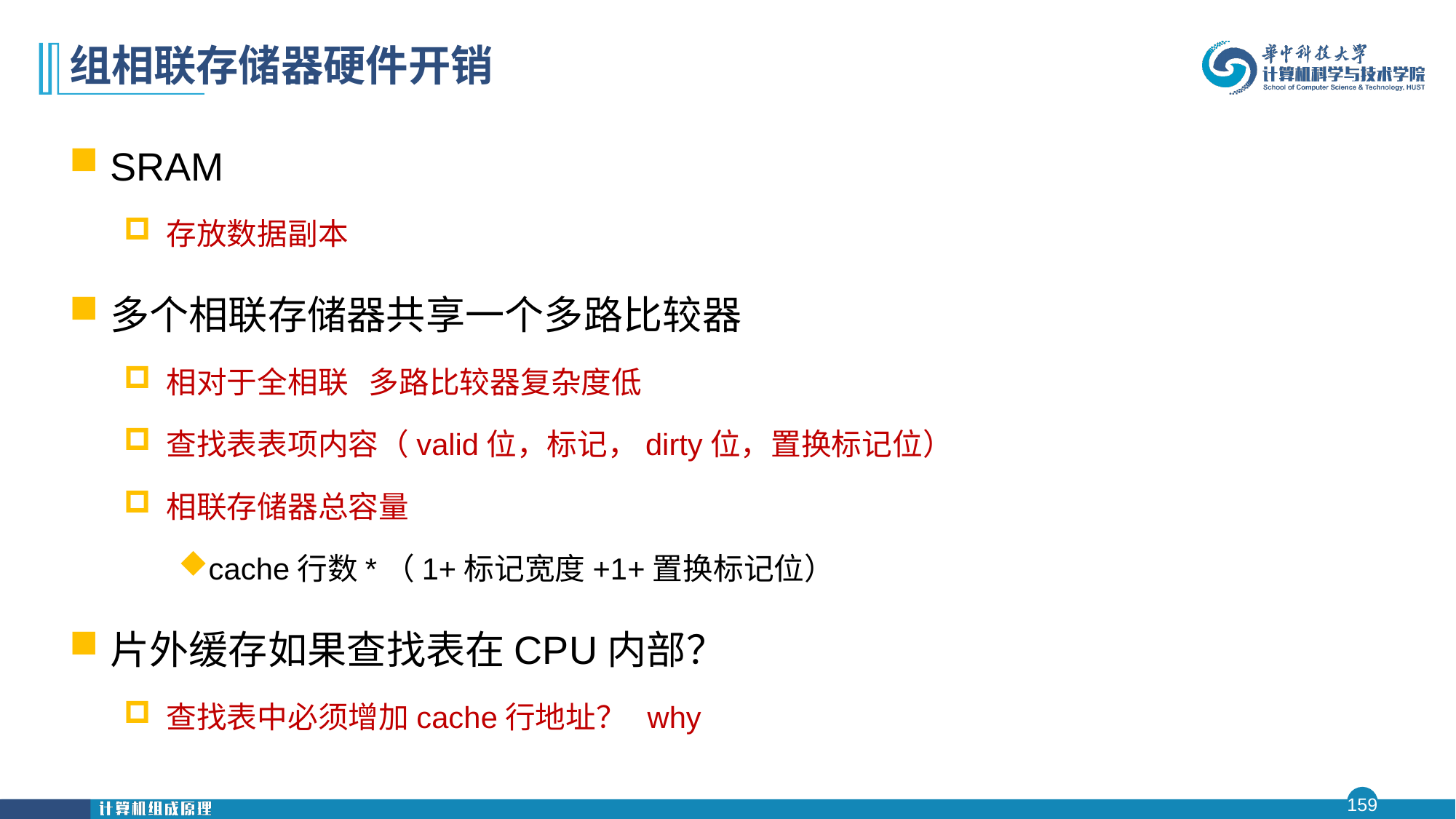

# 组相联存储器硬件开销
SRAM
存放数据副本
多个相联存储器共享一个多路比较器
相对于全相联   多路比较器复杂度低
查找表表项内容（valid位，标记，dirty位，置换标记位）
相联存储器总容量
cache行数*（1+标记宽度+1+置换标记位）
片外缓存如果查找表在CPU内部？
查找表中必须增加cache行地址？  why